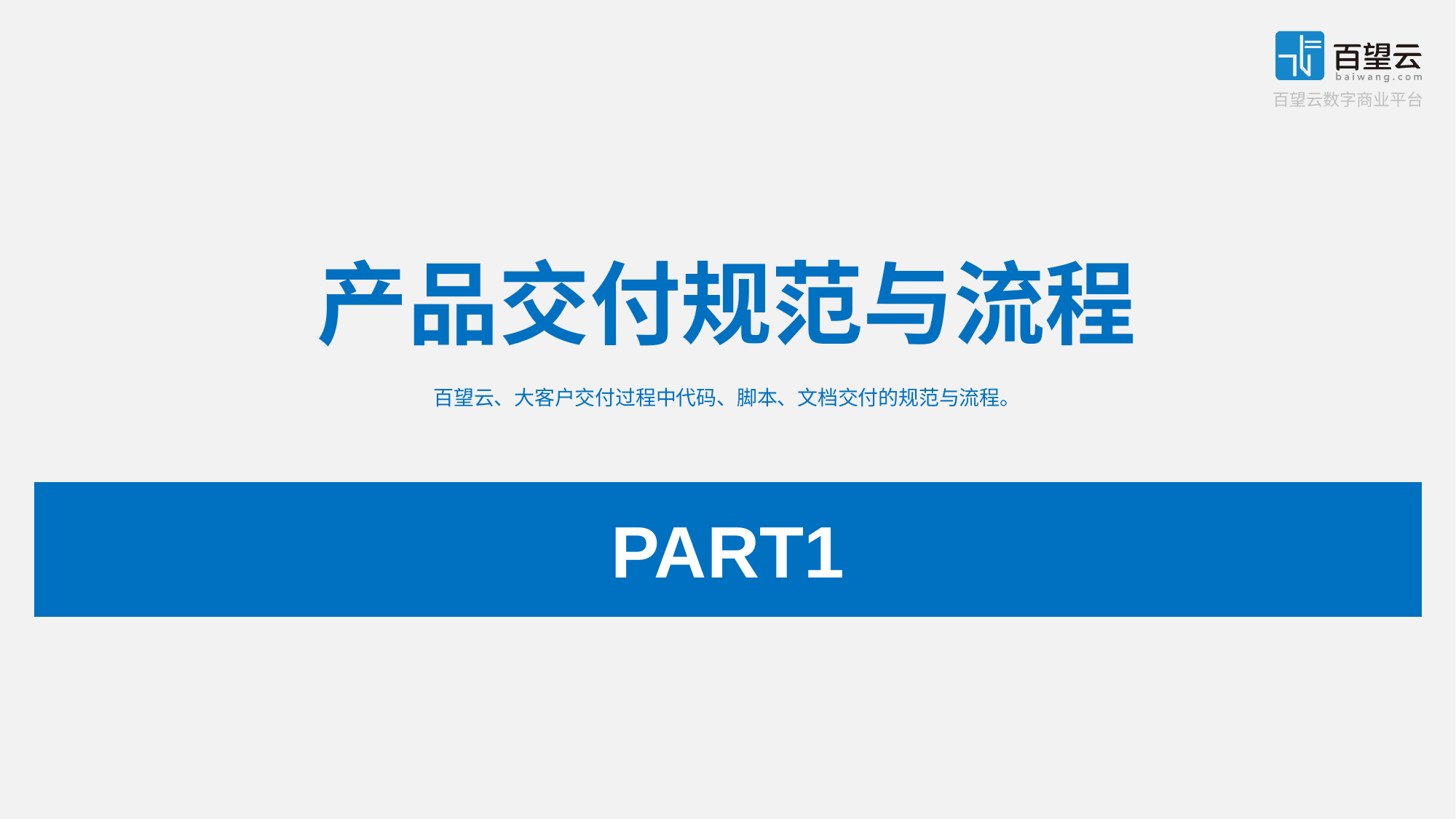

产品交付规范与流程
百望云、大客户交付过程中代码、脚本、文档交付的规范与流程。
PART1